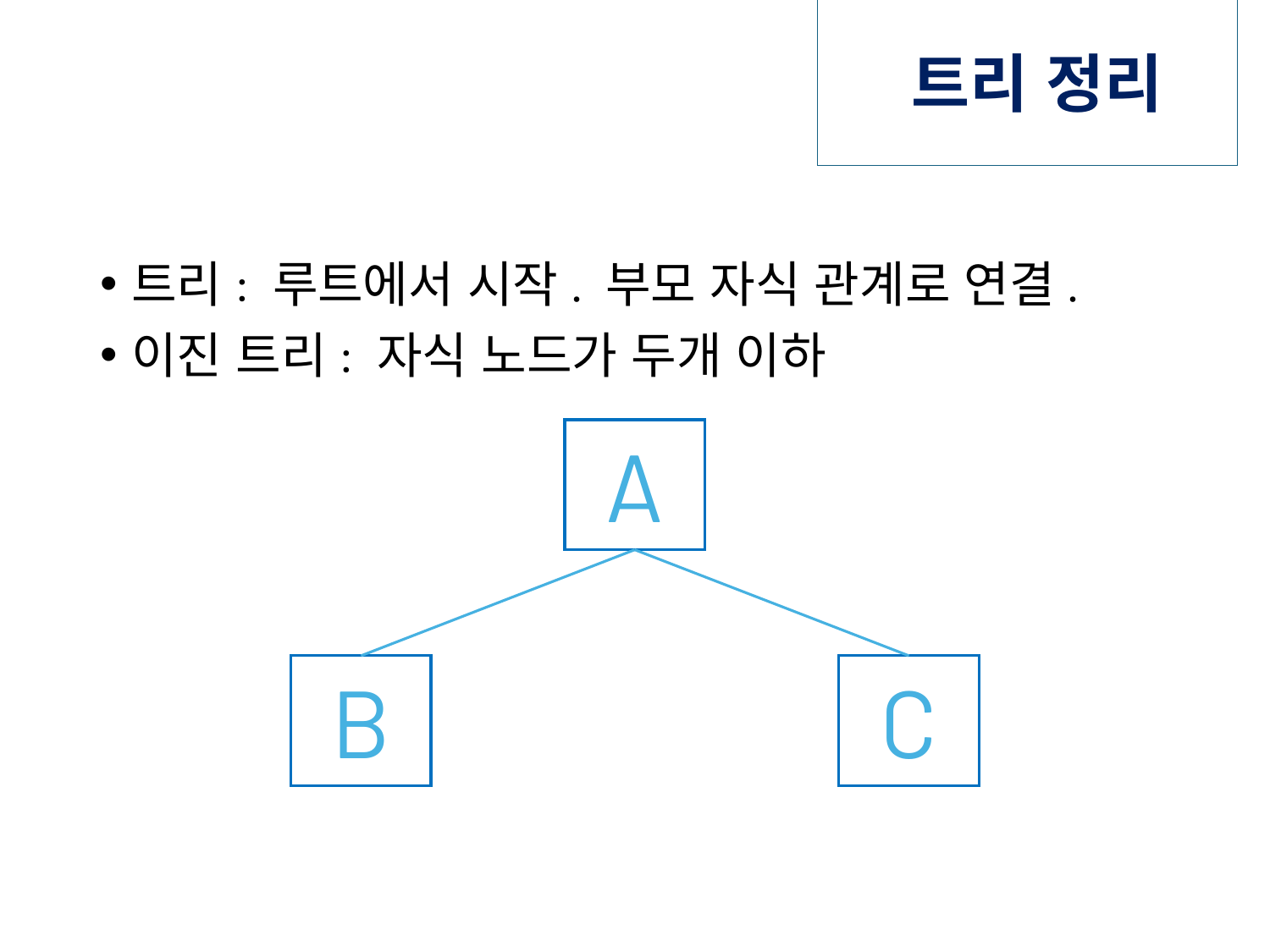

# 트리 정리
트리: 루트에서 시작. 부모 자식 관계로 연결.
이진 트리: 자식 노드가 두개 이하

A

B

C